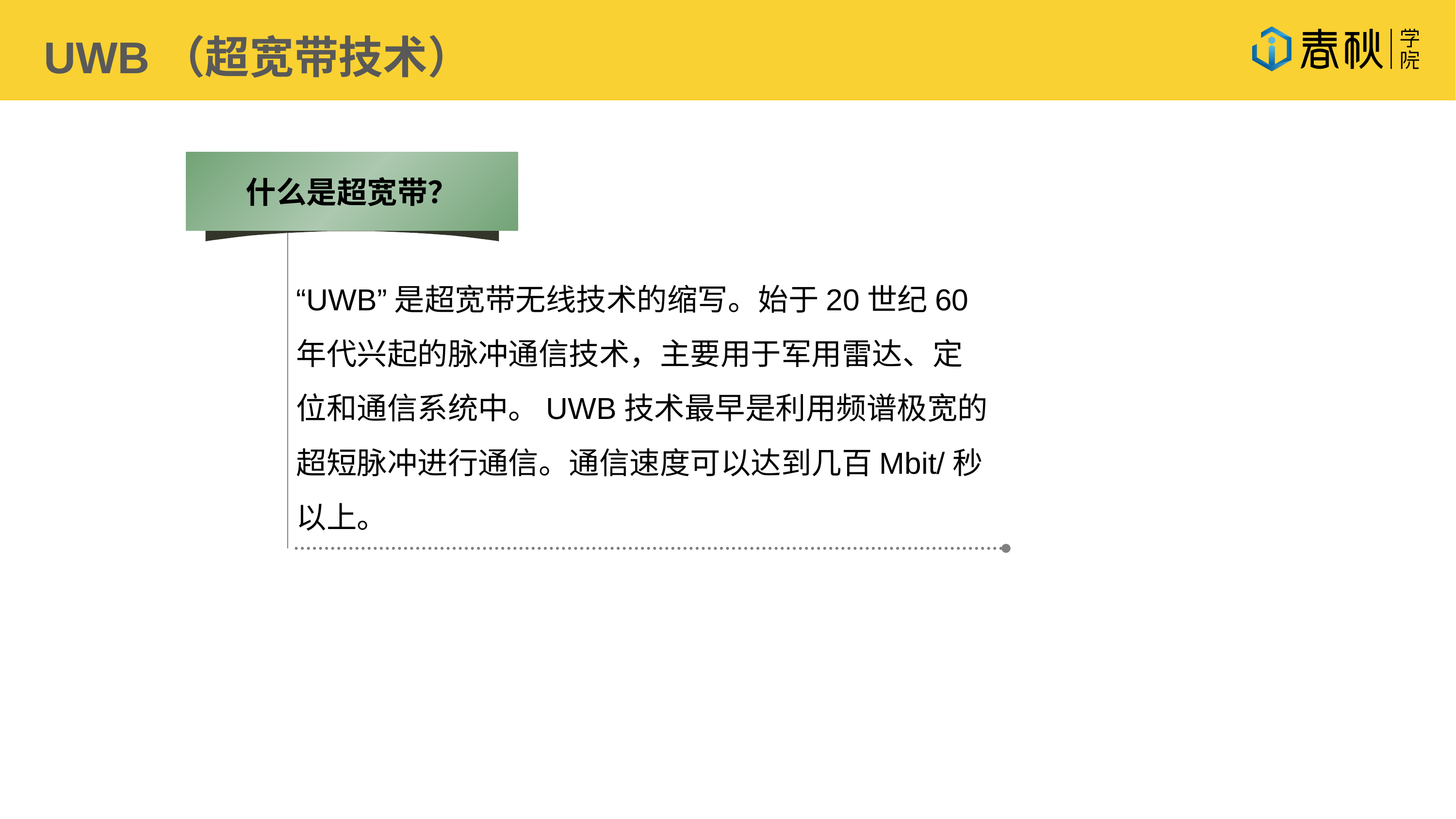

UWB（超宽带技术）
什么是超宽带？

“UWB”是超宽带无线技术的缩写。始于20世纪60
年代兴起的脉冲通信技术，主要用于军用雷达、定
位和通信系统中。UWB技术最早是利用频谱极宽的
超短脉冲进行通信。通信速度可以达到几百Mbit/秒
以上。